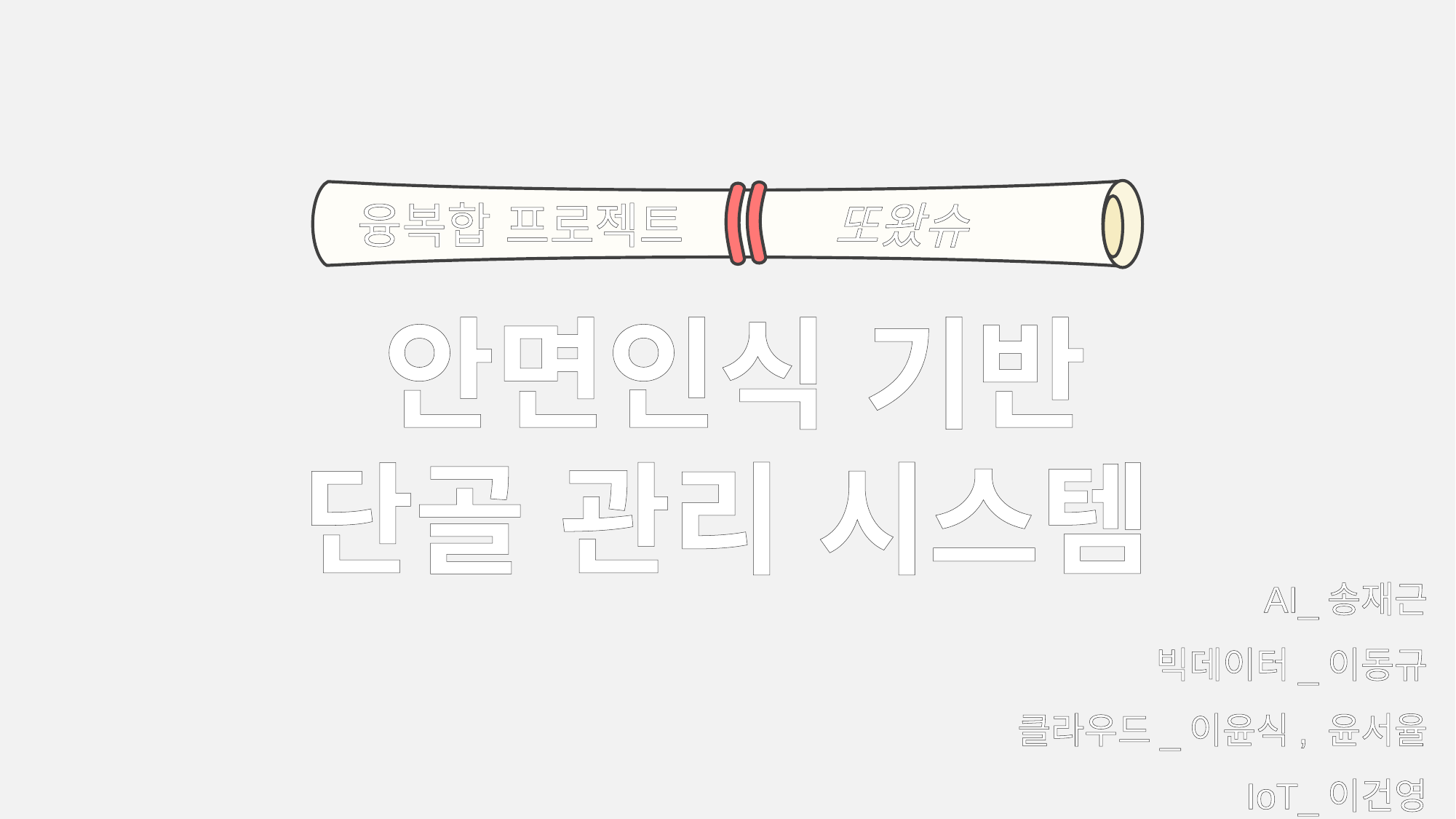

융복합 프로젝트           또왔슈

 안면인식 기반
단골 관리 시스템
AI_송재근
빅데이터_이동규
클라우드_이윤식, 윤서율
IoT_이건영